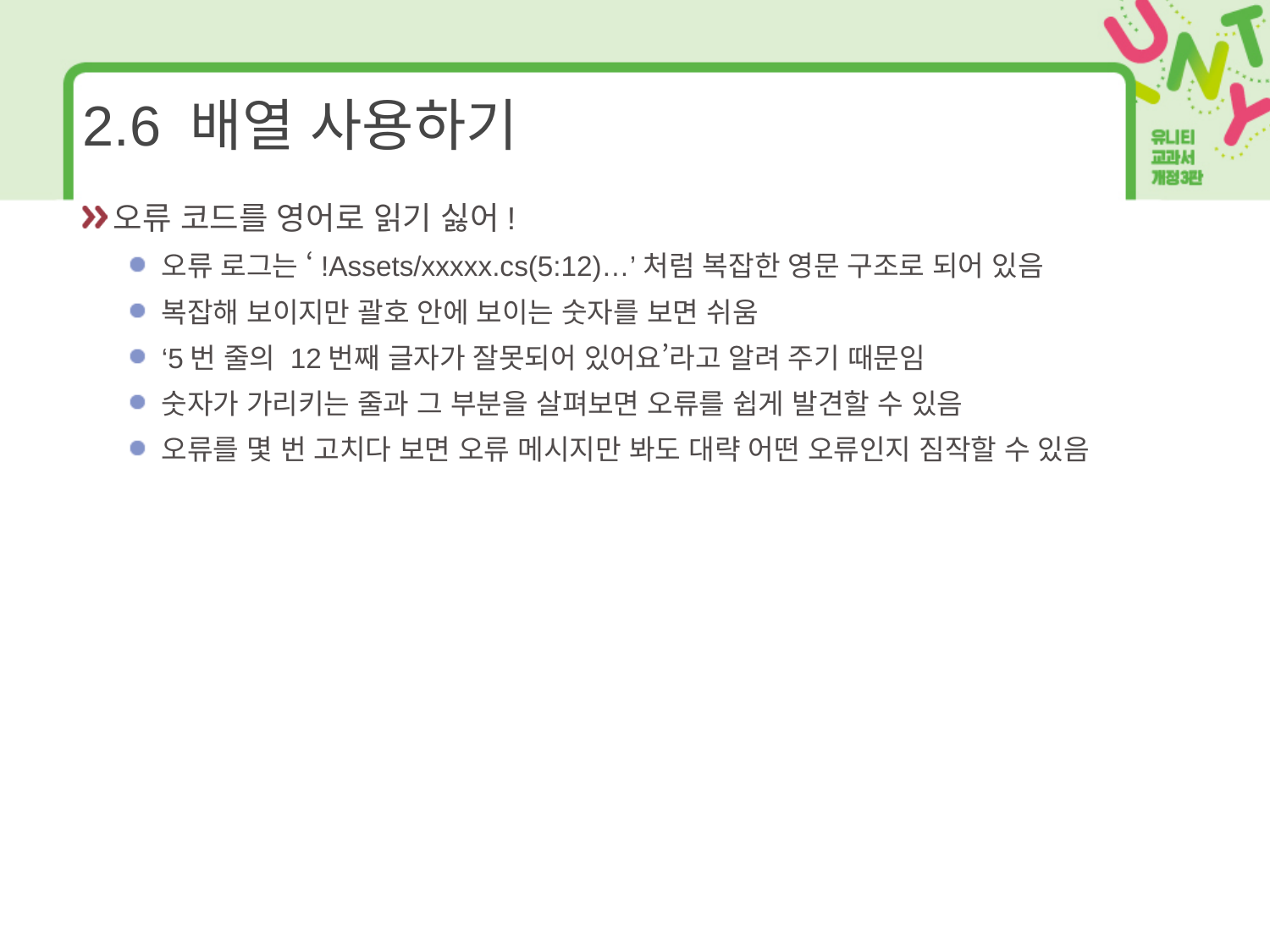

# 2.6 배열 사용하기
오류 코드를 영어로 읽기 싫어!
오류 로그는 ‘!Assets/xxxxx.cs(5:12)…’처럼 복잡한 영문 구조로 되어 있음
복잡해 보이지만 괄호 안에 보이는 숫자를 보면 쉬움
‘5번 줄의 12번째 글자가 잘못되어 있어요’라고 알려 주기 때문임
숫자가 가리키는 줄과 그 부분을 살펴보면 오류를 쉽게 발견할 수 있음
오류를 몇 번 고치다 보면 오류 메시지만 봐도 대략 어떤 오류인지 짐작할 수 있음